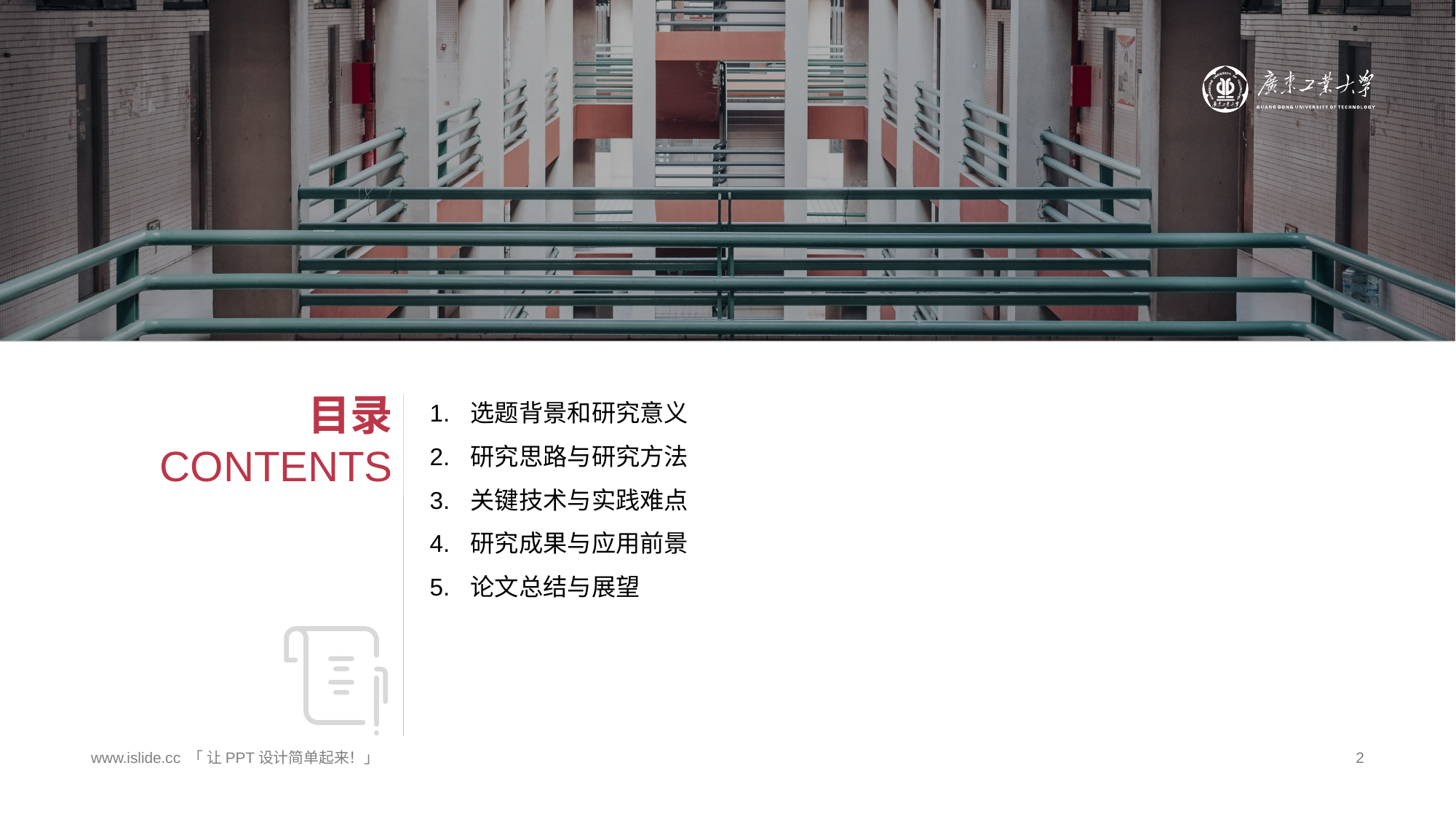

#

目录
CONTENTS
选题背景和研究意义
研究思路与研究方法
关键技术与实践难点
研究成果与应用前景
论文总结与展望

www.islide.cc 「 让PPT设计简单起来！」
2